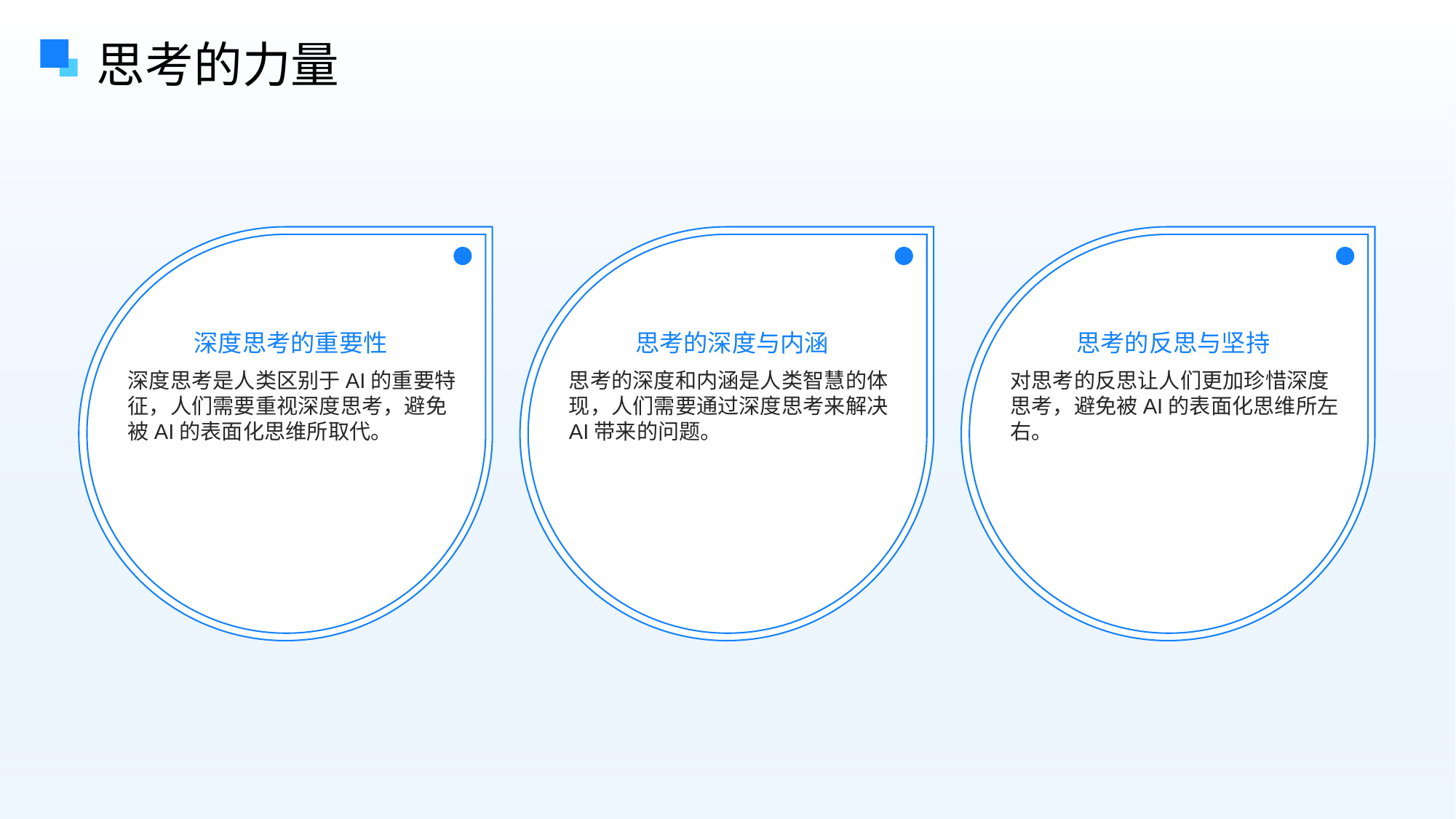

思考的力量

深度思考的重要性
思考的深度与内涵
思考的反思与坚持
深度思考是人类区别于AI的重要特征，人们需要重视深度思考，避免被AI的表面化思维所取代。

思考的深度和内涵是人类智慧的体现，人们需要通过深度思考来解决AI带来的问题。

对思考的反思让人们更加珍惜深度思考，避免被AI的表面化思维所左右。